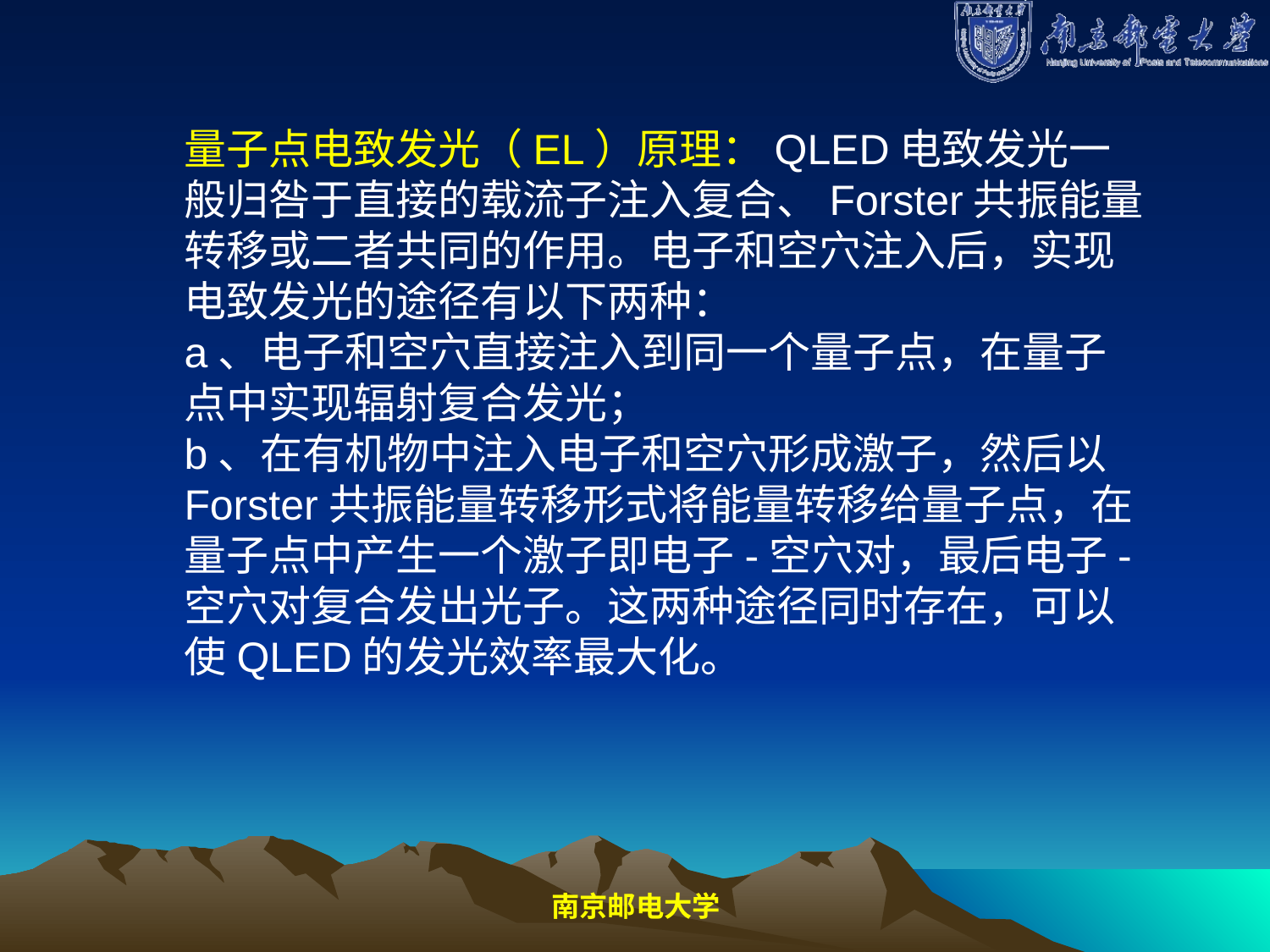

量子点电致发光（EL）原理：QLED电致发光一般归咎于直接的载流子注入复合、Forster共振能量转移或二者共同的作用。电子和空穴注入后，实现电致发光的途径有以下两种：
a、电子和空穴直接注入到同一个量子点，在量子点中实现辐射复合发光；
b、在有机物中注入电子和空穴形成激子，然后以Forster共振能量转移形式将能量转移给量子点，在量子点中产生一个激子即电子-空穴对，最后电子-空穴对复合发出光子。这两种途径同时存在，可以使QLED的发光效率最大化。

南京邮电大学

71